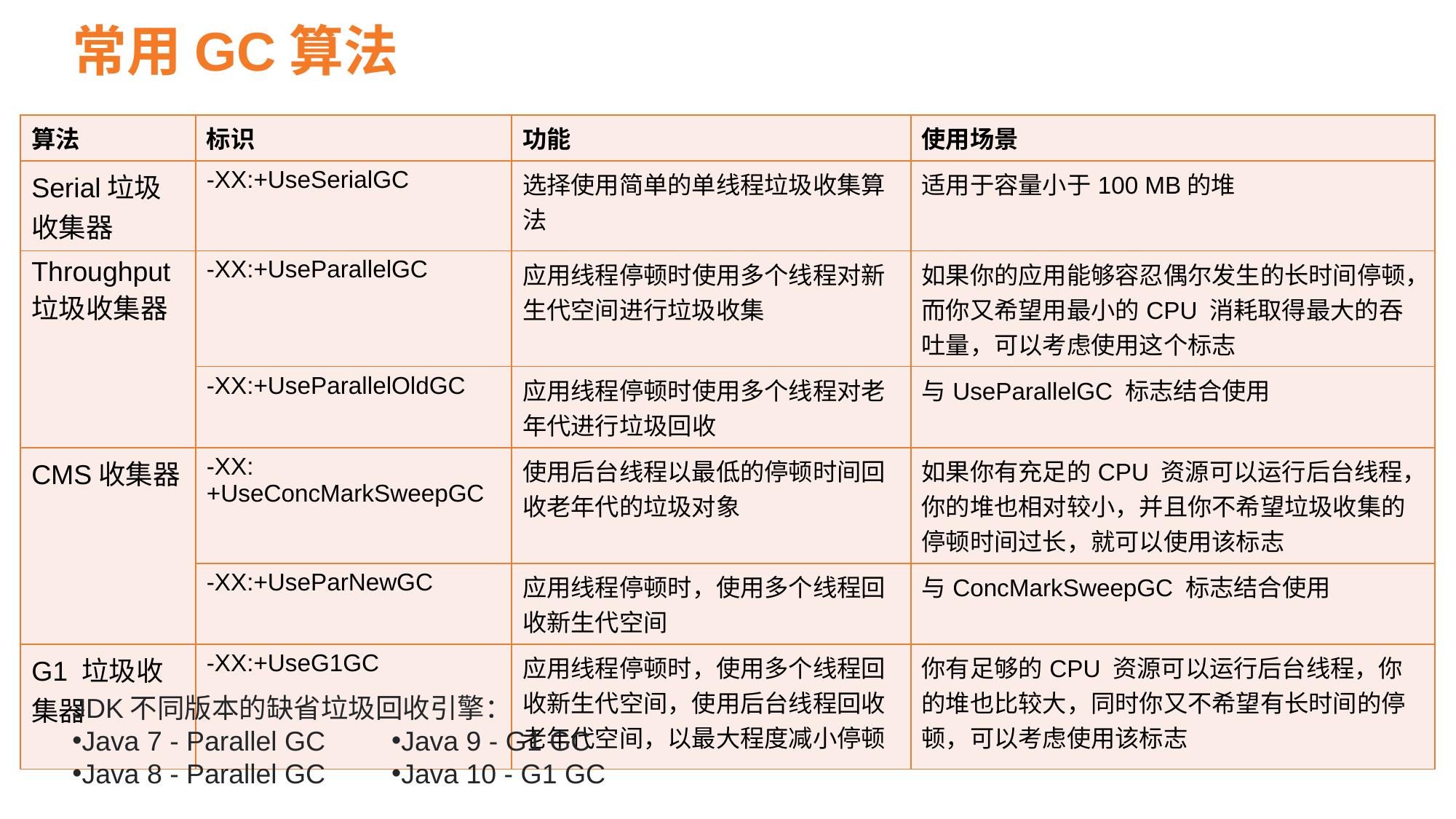

# 常用GC算法
| 算法 | 标识 | 功能 | 使用场景 |
| --- | --- | --- | --- |
| Serial垃圾收集器 | -XX:+UseSerialGC | 选择使用简单的单线程垃圾收集算法 | 适用于容量小于100 MB的堆 |
| Throughput垃圾收集器 | -XX:+UseParallelGC | 应用线程停顿时使用多个线程对新生代空间进行垃圾收集 | 如果你的应用能够容忍偶尔发生的长时间停顿，而你又希望用最小的CPU 消耗取得最大的吞吐量，可以考虑使用这个标志 |
|  | -XX:+UseParallelOldGC | 应用线程停顿时使用多个线程对老年代进行垃圾回收 | 与UseParallelGC 标志结合使用 |
| CMS收集器 | -XX:+UseConcMarkSweepGC | 使用后台线程以最低的停顿时间回收老年代的垃圾对象 | 如果你有充足的CPU 资源可以运行后台线程，你的堆也相对较小，并且你不希望垃圾收集的停顿时间过长，就可以使用该标志 |
|  | -XX:+UseParNewGC | 应用线程停顿时，使用多个线程回收新生代空间 | 与ConcMarkSweepGC 标志结合使用 |
| G1 垃圾收集器 | -XX:+UseG1GC | 应用线程停顿时，使用多个线程回收新生代空间，使用后台线程回收老年代空间，以最大程度减小停顿 | 你有足够的CPU 资源可以运行后台线程，你的堆也比较大，同时你又不希望有长时间的停顿，可以考虑使用该标志 |
JDK不同版本的缺省垃圾回收引擎：
Java 7 - Parallel GC
Java 8 - Parallel GC
Java 9 - G1 GC
Java 10 - G1 GC